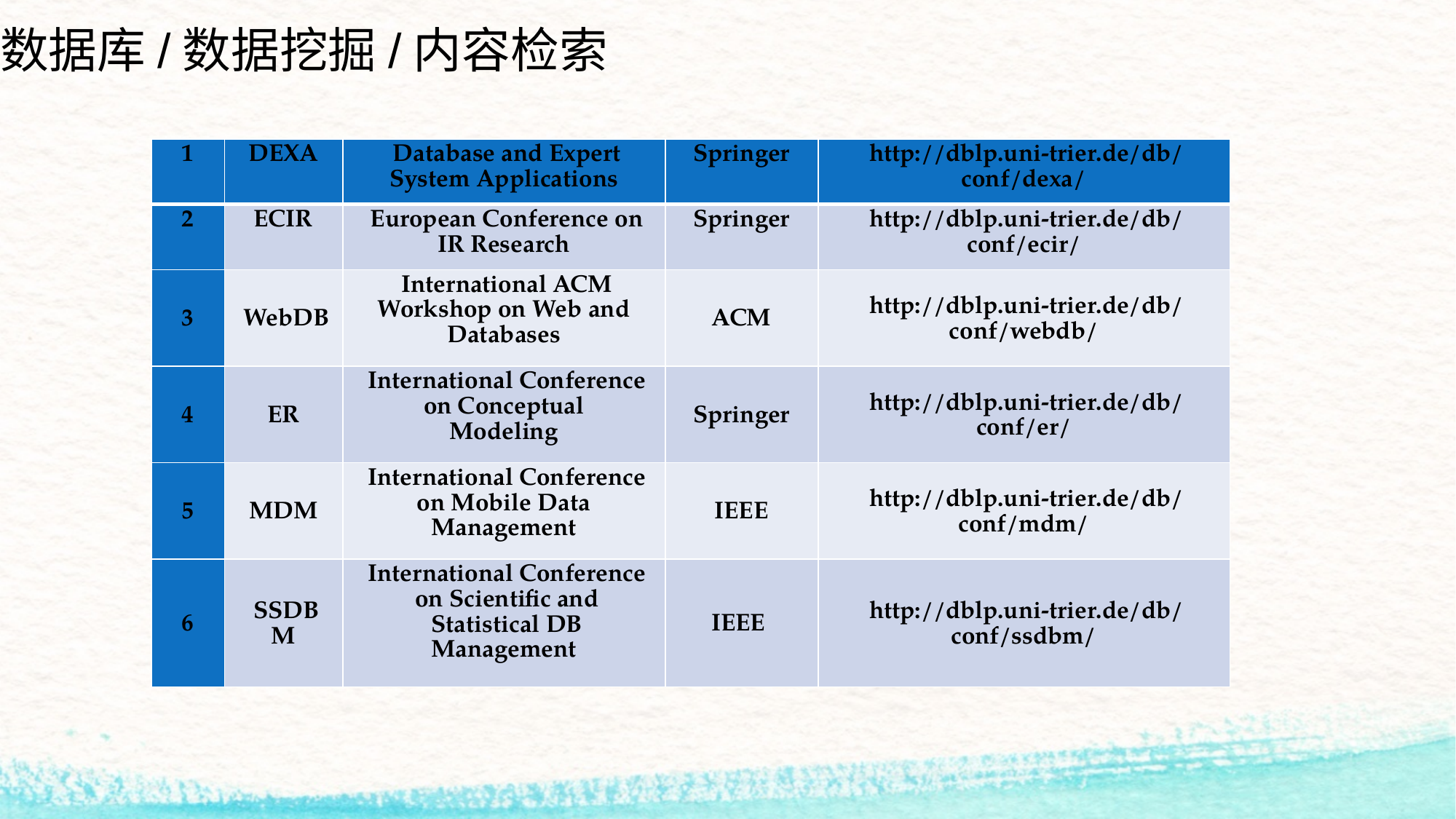

数据库/数据挖掘/内容检索
| 1 | DEXA | Database and Expert System Applications | Springer | http://dblp.uni-trier.de/db/conf/dexa/ |
| --- | --- | --- | --- | --- |
| 2 | ECIR | European Conference on IR Research | Springer | http://dblp.uni-trier.de/db/conf/ecir/ |
| 3 | WebDB | International ACM Workshop on Web and Databases | ACM | http://dblp.uni-trier.de/db/conf/webdb/ |
| 4 | ER | International Conference on Conceptual Modeling | Springer | http://dblp.uni-trier.de/db/conf/er/ |
| 5 | MDM | International Conference on Mobile Data Management | IEEE | http://dblp.uni-trier.de/db/conf/mdm/ |
| 6 | SSDBM | International Conference on Scientific and Statistical DB Management | IEEE | http://dblp.uni-trier.de/db/conf/ssdbm/ |